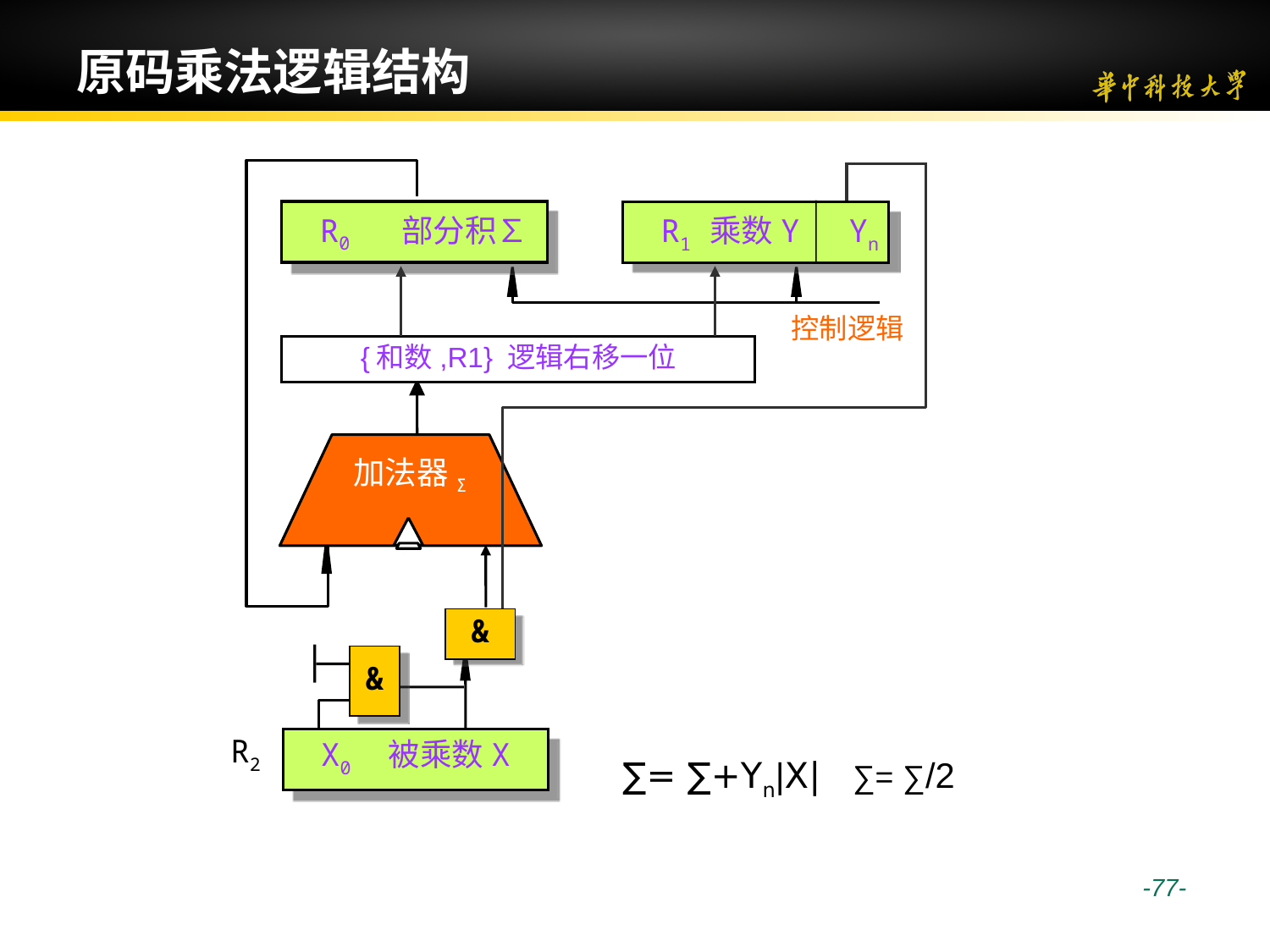

# 原码乘法逻辑结构

  R1 乘数Y   Yn
  R0    部分积∑

控制逻辑
{和数,R1} 逻辑右移一位

加法器Σ

&

&

X0  被乘数X
R2
∑= ∑+Yn|X|   ∑= ∑/2
 -77-